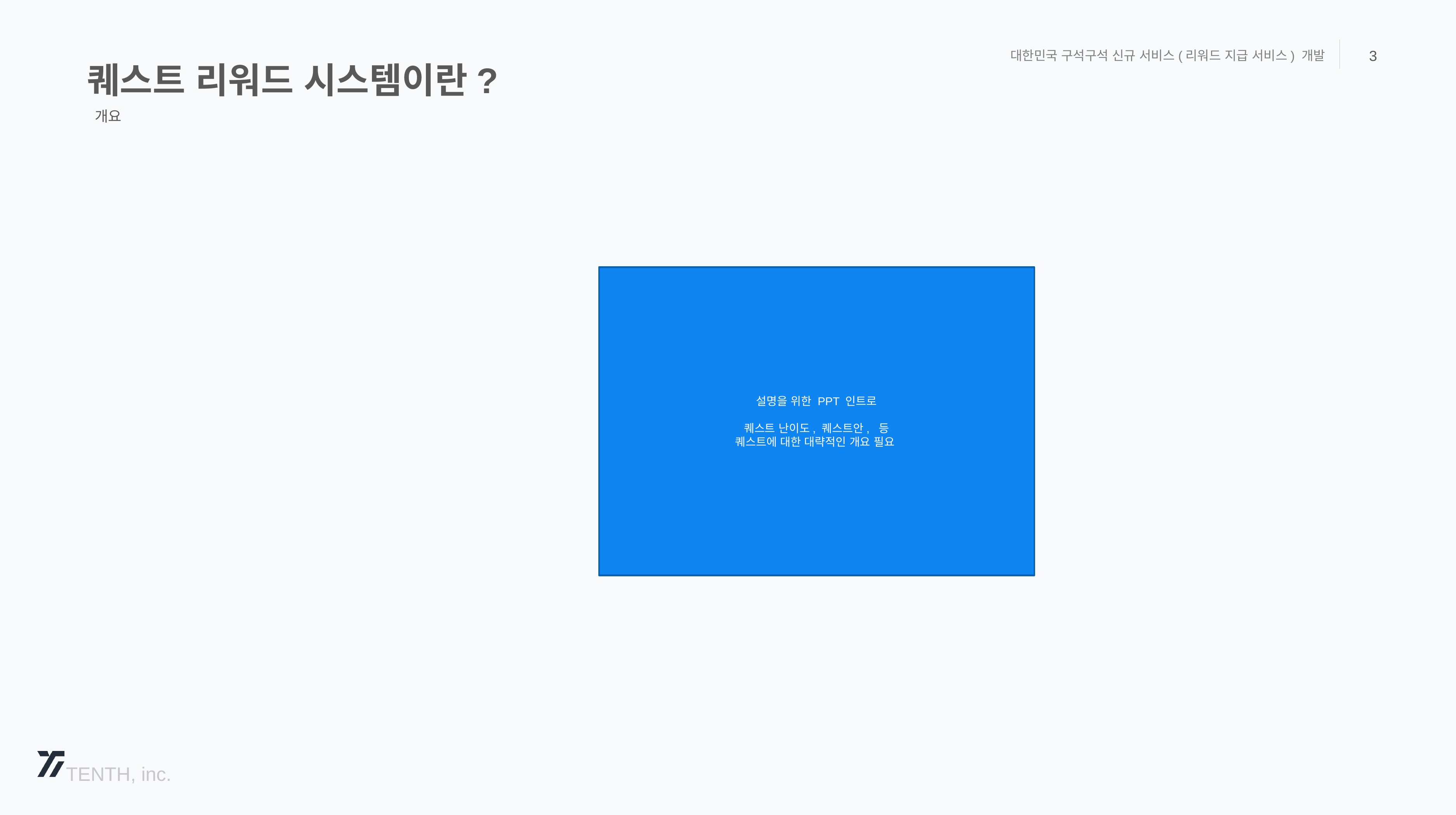

퀘스트 리워드 시스템이란?
대한민국 구석구석 신규 서비스(리워드 지급 서비스) 개발
3
개요
설명을 위한 PPT 인트로

퀘스트 난이도, 퀘스트안,  등
퀘스트에 대한 대략적인 개요 필요